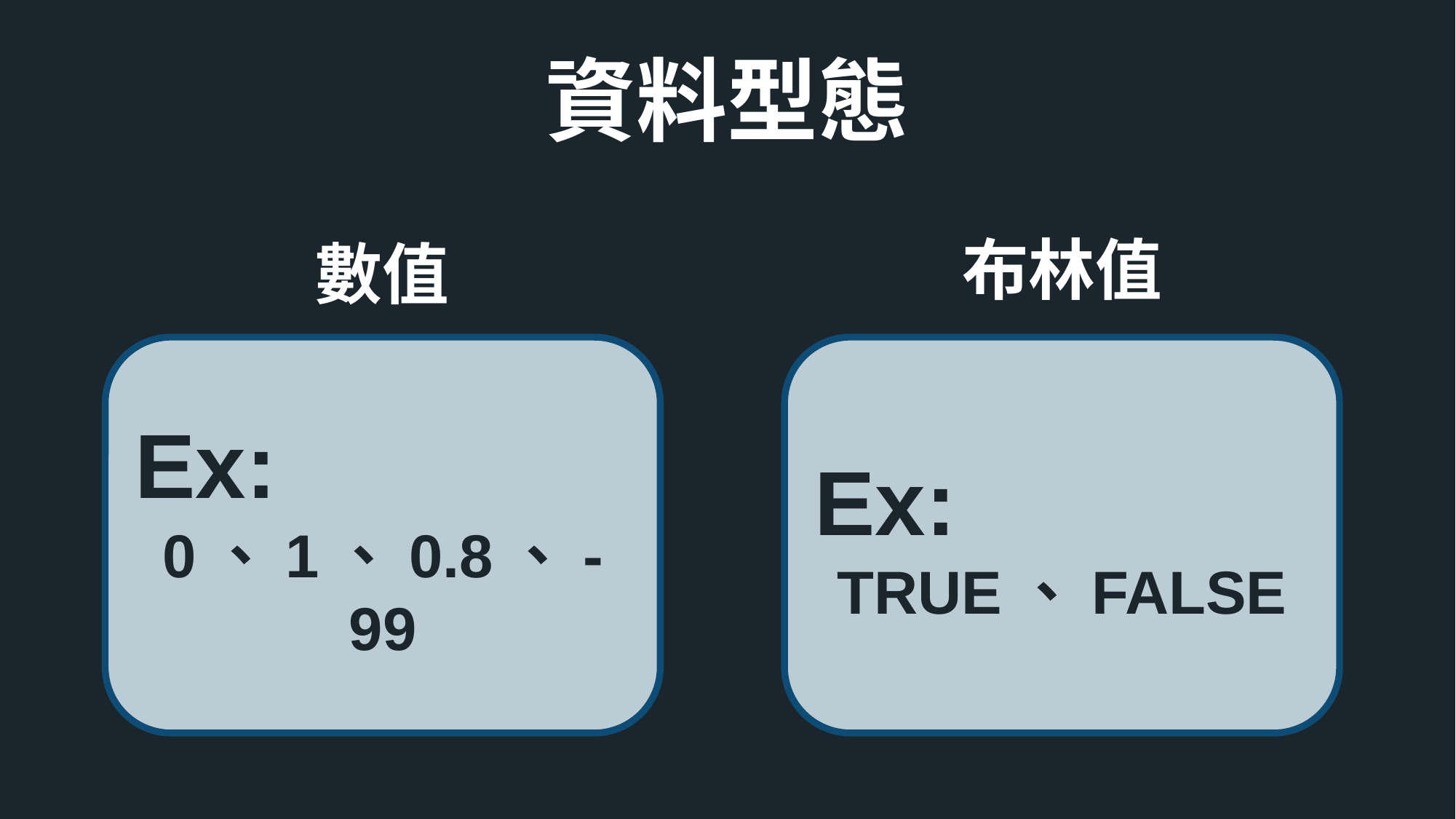

資料型態
數值
# 布林值
Ex:
0、1、0.8、-99
Ex:
TRUE、FALSE